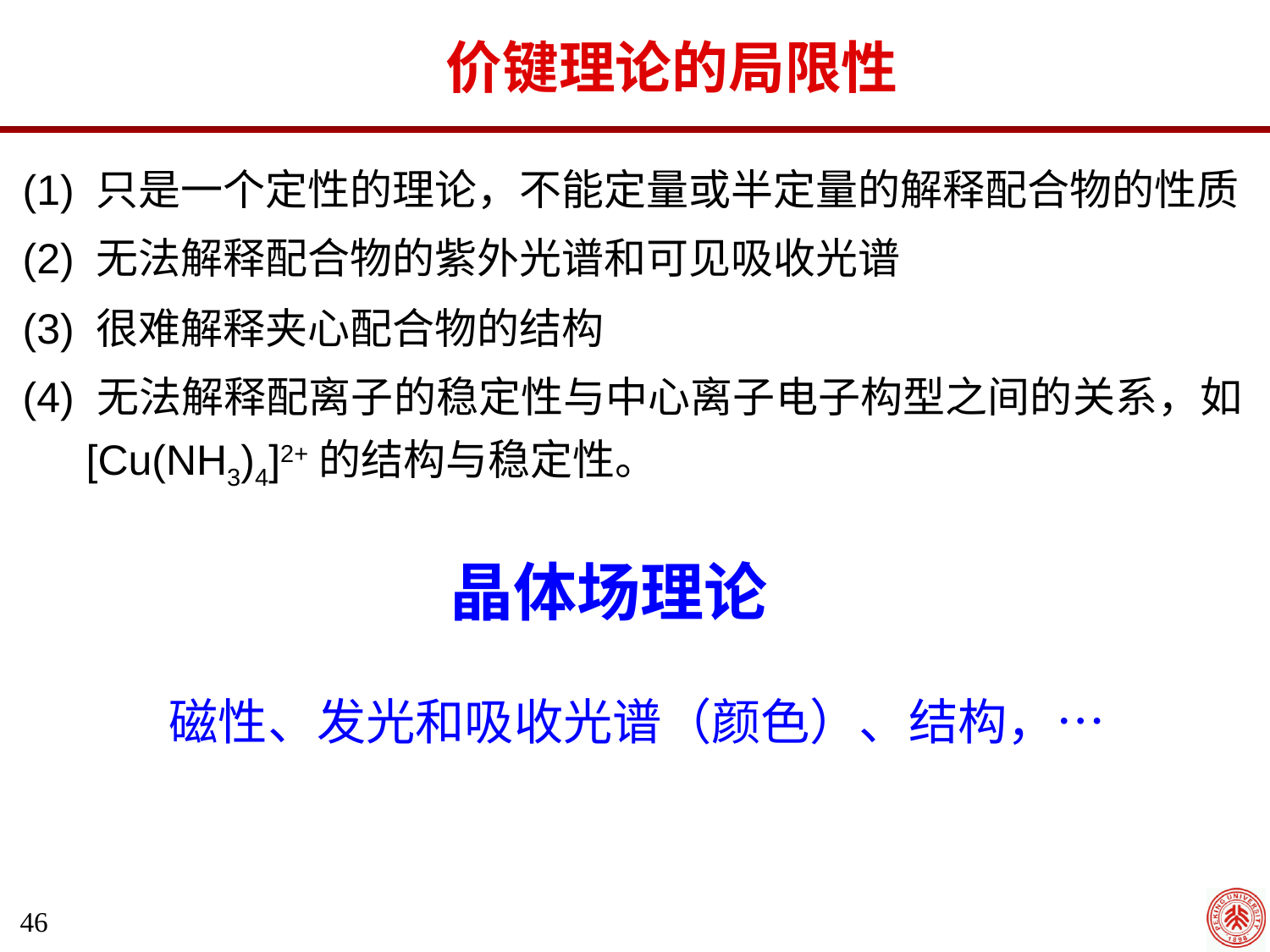

价键理论的局限性

(1) 只是一个定性的理论，不能定量或半定量的解释配合物的性质
(2) 无法解释配合物的紫外光谱和可见吸收光谱
(3) 很难解释夹心配合物的结构
(4) 无法解释配离子的稳定性与中心离子电子构型之间的关系，如[Cu(NH3)4]2+的结构与稳定性。
晶体场理论
磁性、发光和吸收光谱（颜色）、结构，…